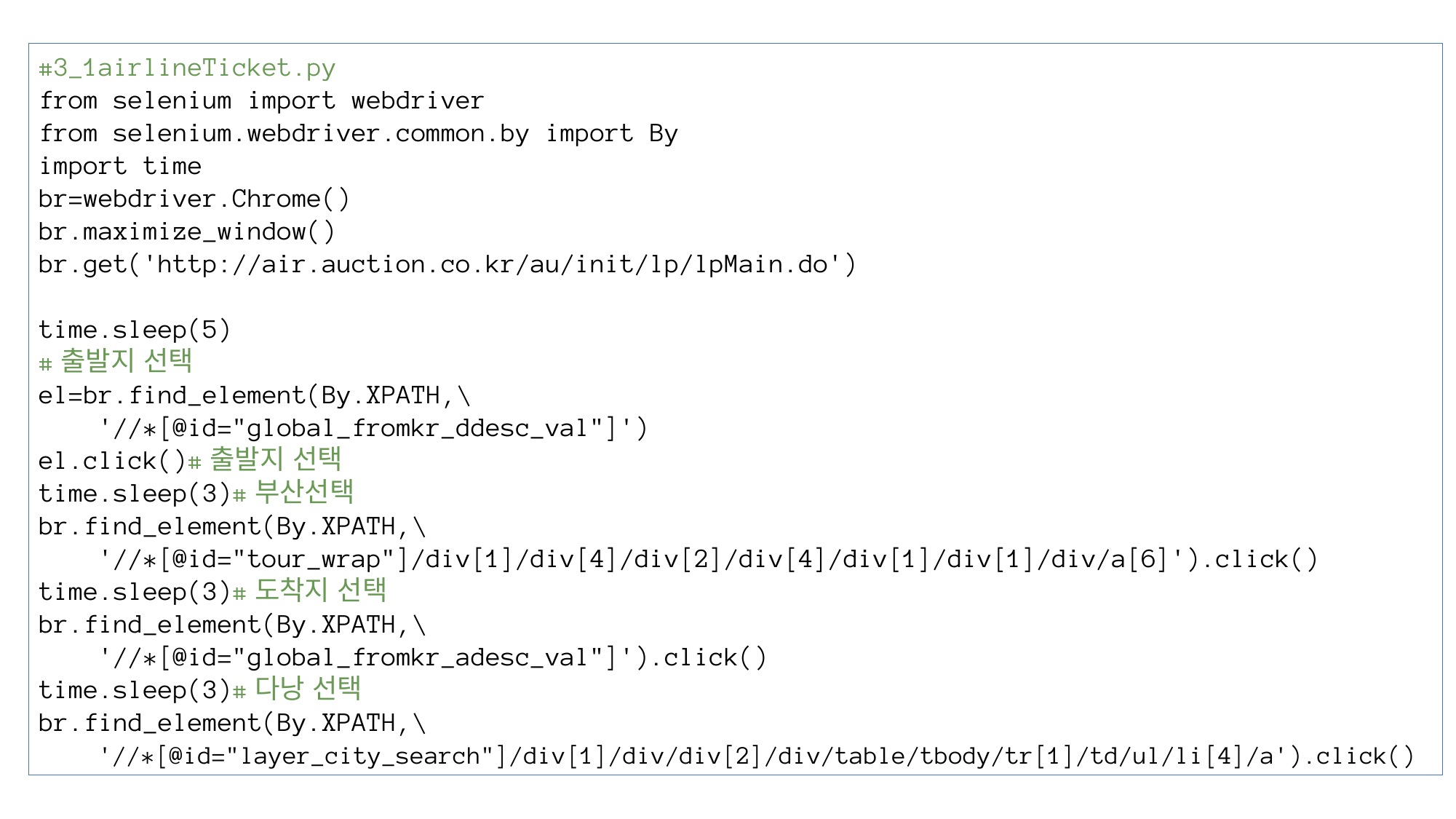

#3_1airlineTicket.py
from selenium import webdriver
from selenium.webdriver.common.by import By
import time
br=webdriver.Chrome()
br.maximize_window()
br.get('http://air.auction.co.kr/au/init/lp/lpMain.do')
time.sleep(5)
#출발지 선택
el=br.find_element(By.XPATH,\
    '//*[@id="global_fromkr_ddesc_val"]')
el.click()#출발지 선택
time.sleep(3)#부산선택
br.find_element(By.XPATH,\
    '//*[@id="tour_wrap"]/div[1]/div[4]/div[2]/div[4]/div[1]/div[1]/div/a[6]').click()
time.sleep(3)#도착지 선택
br.find_element(By.XPATH,\
    '//*[@id="global_fromkr_adesc_val"]').click()
time.sleep(3)#다낭 선택
br.find_element(By.XPATH,\
    '//*[@id="layer_city_search"]/div[1]/div/div[2]/div/table/tbody/tr[1]/td/ul/li[4]/a').click()